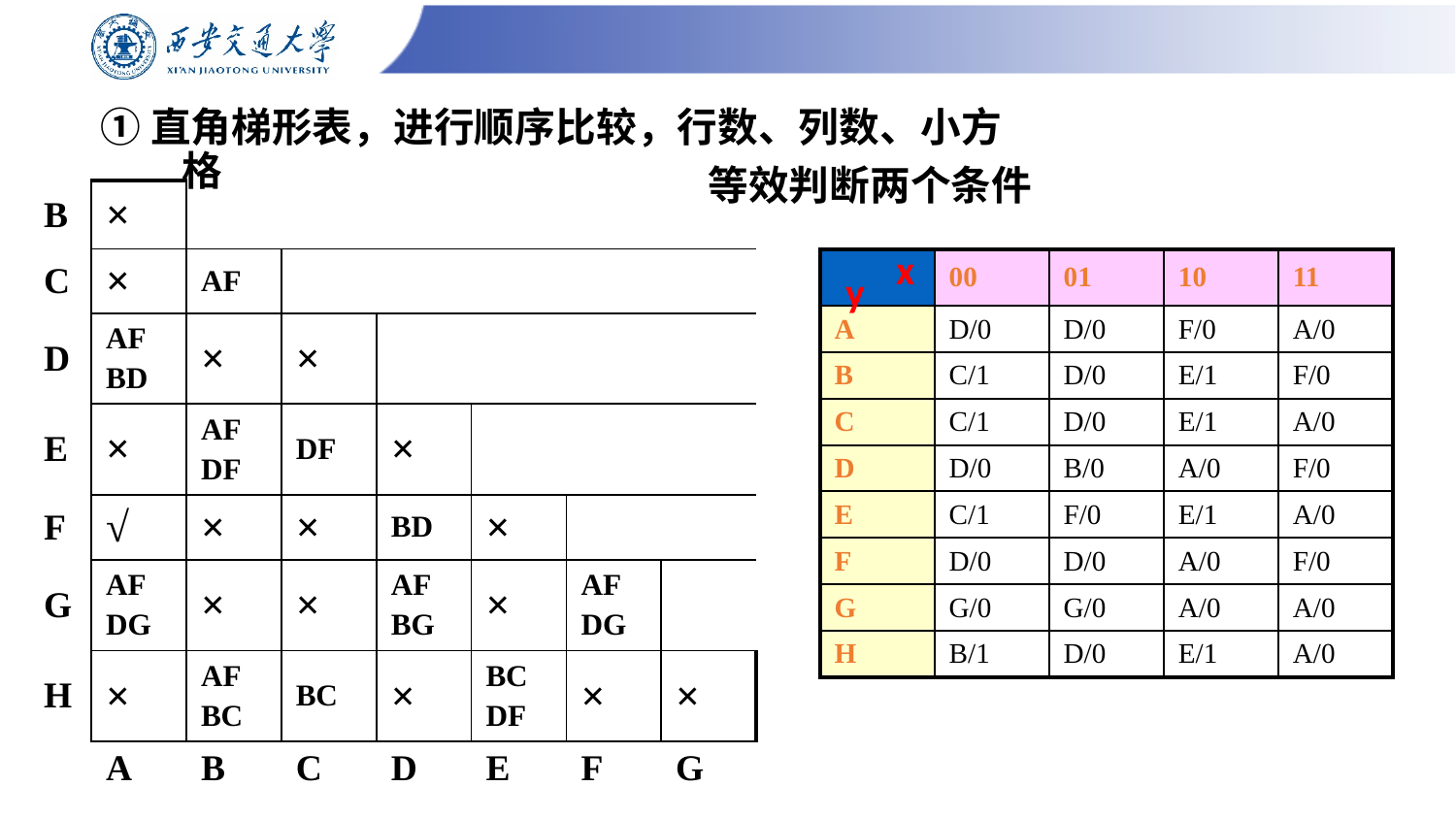

# ①直角梯形表，进行顺序比较，行数、列数、小方格
等效判断两个条件
| B | × |  |  |  |  |  |  |
| --- | --- | --- | --- | --- | --- | --- | --- |
| C | × | AF |  |  |  |  |  |
| D | AF BD | × | × |  |  |  |  |
| E | × | AF DF | DF | × |  |  |  |
| F | √ | × | × | BD | × |  |  |
| G | AF DG | × | × | AF BG | × | AF DG |  |
| H | × | AF BC | BC | × | BC DF | × | × |
|  | A | B | C | D | E | F | G |
x
y
|  | 00 | 01 | 10 | 11 |
| --- | --- | --- | --- | --- |
| A | D/0 | D/0 | F/0 | A/0 |
| B | C/1 | D/0 | E/1 | F/0 |
| C | C/1 | D/0 | E/1 | A/0 |
| D | D/0 | B/0 | A/0 | F/0 |
| E | C/1 | F/0 | E/1 | A/0 |
| F | D/0 | D/0 | A/0 | F/0 |
| G | G/0 | G/0 | A/0 | A/0 |
| H | B/1 | D/0 | E/1 | A/0 |